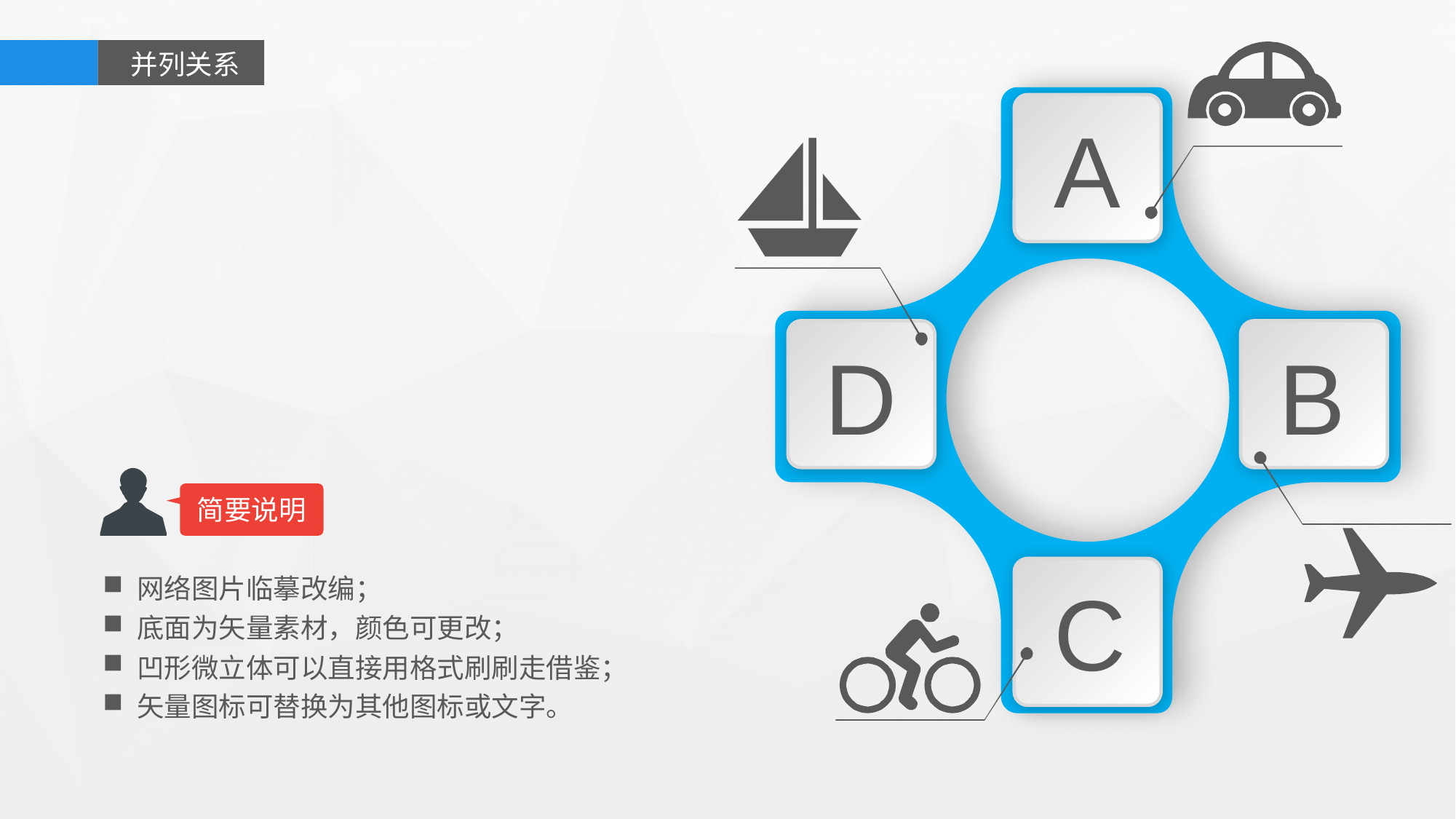

并列关系

A

D
B

简要说明

网络图片临摹改编；
底面为矢量素材，颜色可更改；
凹形微立体可以直接用格式刷刷走借鉴；
矢量图标可替换为其他图标或文字。
C